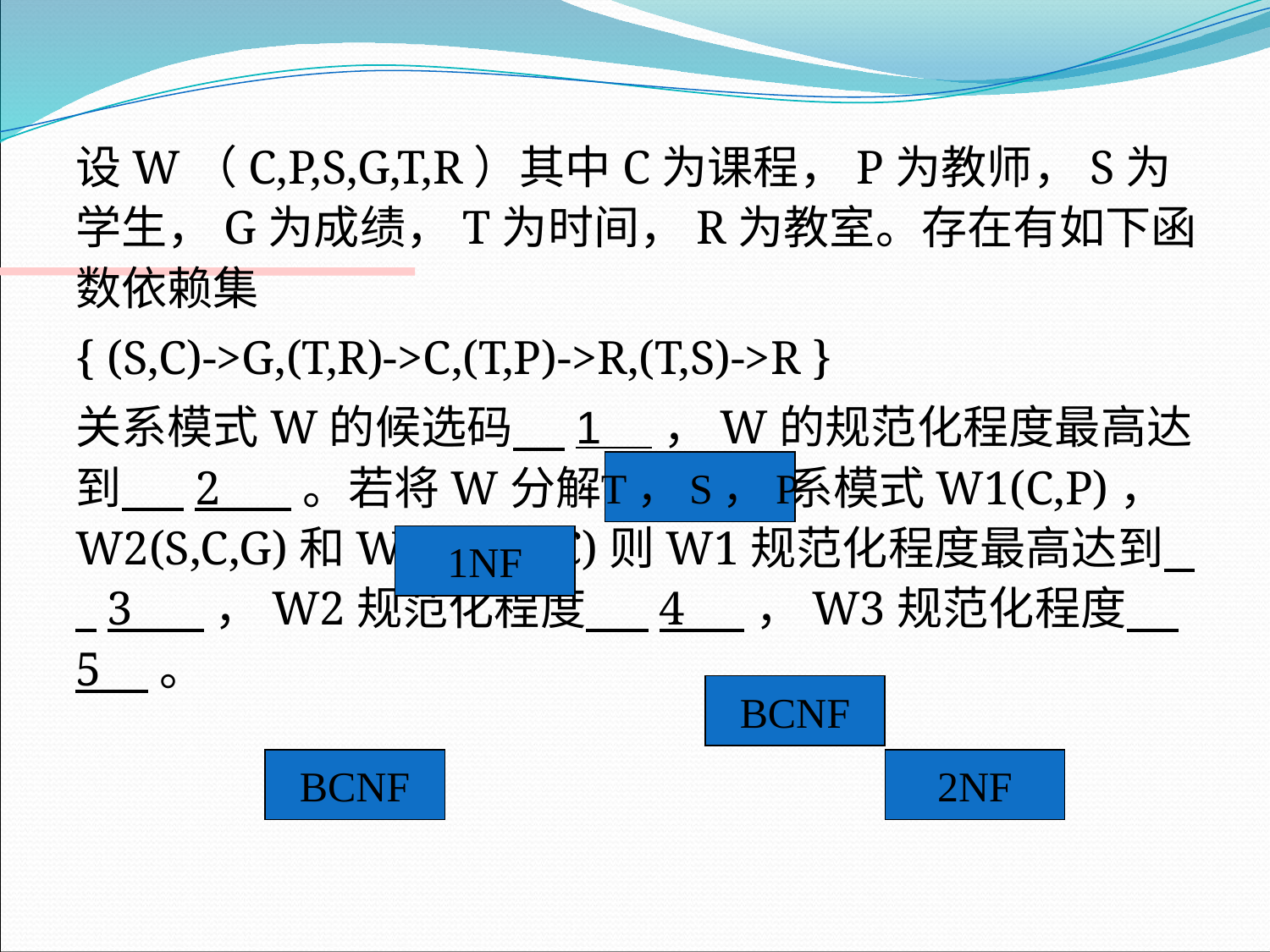

设W（C,P,S,G,T,R）其中C为课程，P为教师，S为学生，G为成绩，T为时间，R为教室。存在有如下函数依赖集
	{ (S,C)->G,(T,R)->C,(T,P)->R,(T,S)->R }
	关系模式W的候选码     1    ，W的规范化程度最高达到      2      。若将W分解为3个关系模式W1(C,P)，W2(S,C,G)和W3(S,T,R,C)则W1规范化程度最高达到      3      ，W2规范化程度      4     ，W3规范化程度      5    。
T，S，P
1NF
BCNF
BCNF
2NF

591